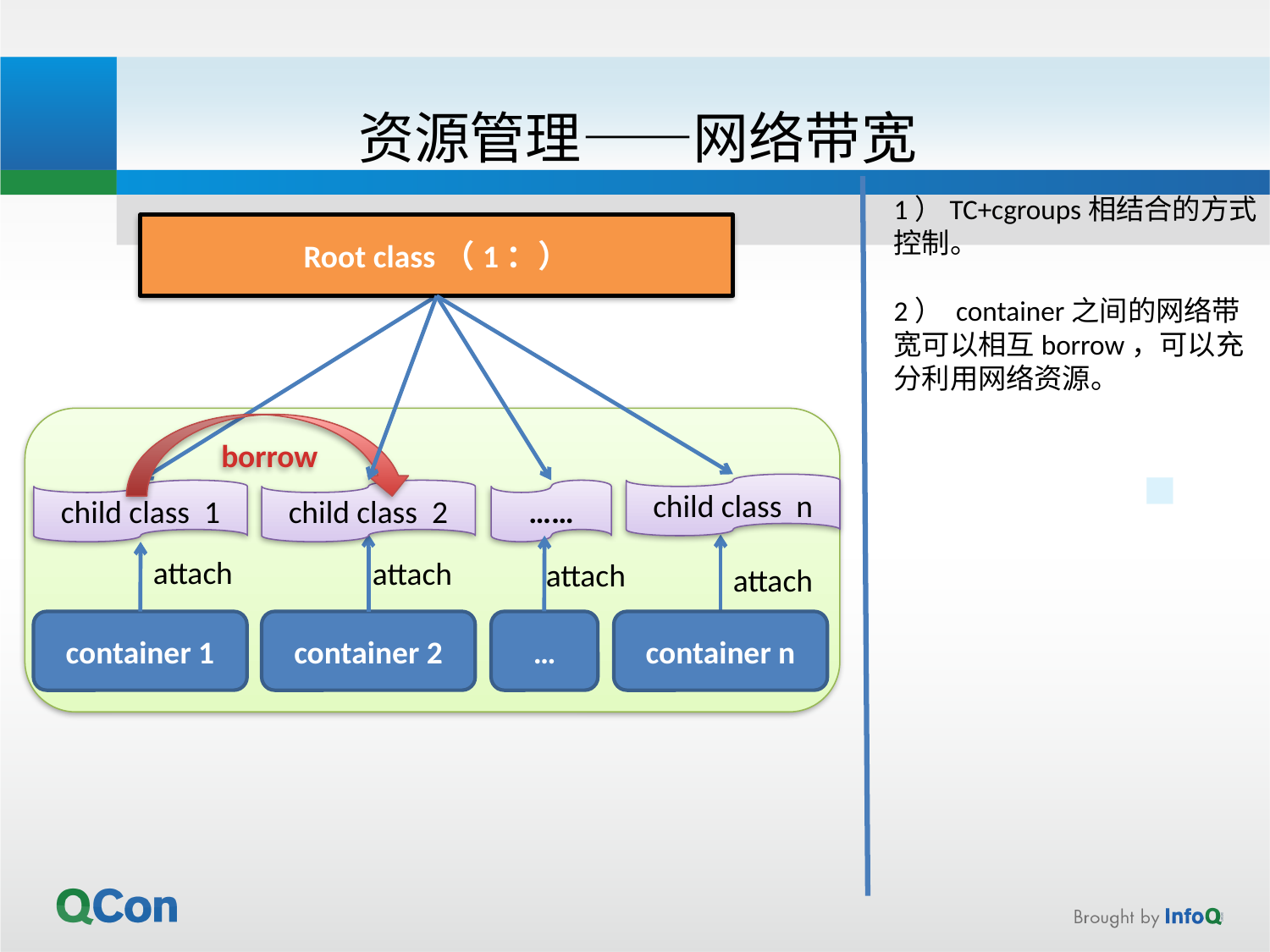

资源管理——网络带宽
1）TC+cgroups相结合的方式控制。

2） container之间的网络带宽可以相互borrow，可以充分利用网络资源。

Root class（1：）

borrow
child class  n
child class  1
child class  2
……
attach
attach
attach
attach
container 2
…
container 1
container n